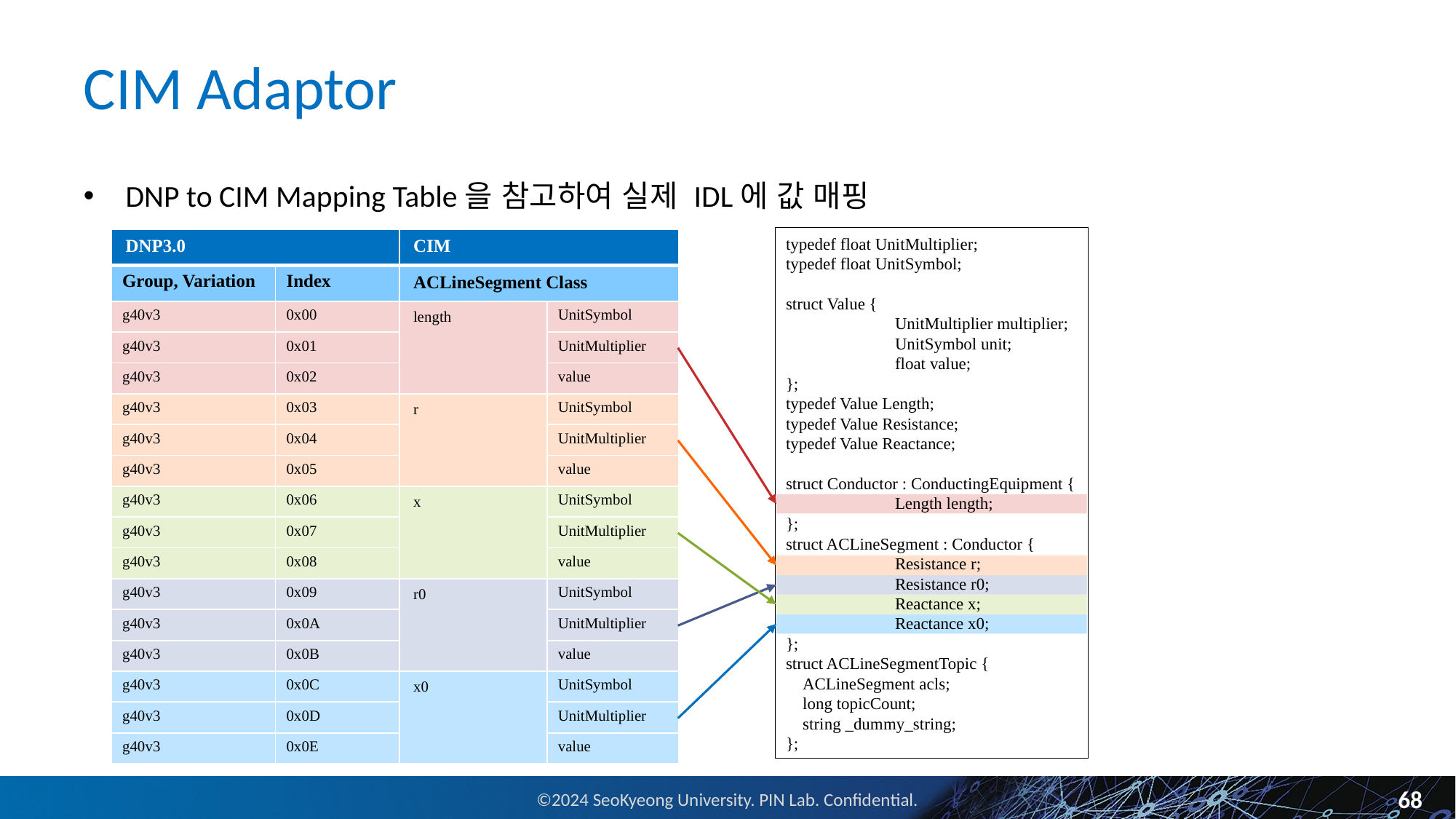

# CIM Adaptor
DNP to CIM Mapping Table을 참고하여 실제 IDL에 값 매핑
typedef float UnitMultiplier;
typedef float UnitSymbol;

struct Value {
	UnitMultiplier multiplier;
	UnitSymbol unit;
	float value;
};
typedef Value Length;
typedef Value Resistance;
typedef Value Reactance;

struct Conductor : ConductingEquipment {
	Length length;
};
struct ACLineSegment : Conductor {
	Resistance r;
	Resistance r0;
	Reactance x;
	Reactance x0;
};
struct ACLineSegmentTopic {
    ACLineSegment acls;
    long topicCount;
    string _dummy_string;
};
| DNP3.0 |  | CIM |  |
| --- | --- | --- | --- |
| Group, Variation | Index | ACLineSegment Class |  |
| g40v3 | 0x00 | length | UnitSymbol |
| g40v3 | 0x01 |  | UnitMultiplier |
| g40v3 | 0x02 |  | value |
| g40v3 | 0x03 | r | UnitSymbol |
| g40v3 | 0x04 |  | UnitMultiplier |
| g40v3 | 0x05 |  | value |
| g40v3 | 0x06 | x | UnitSymbol |
| g40v3 | 0x07 |  | UnitMultiplier |
| g40v3 | 0x08 |  | value |
| g40v3 | 0x09 | r0 | UnitSymbol |
| g40v3 | 0x0A |  | UnitMultiplier |
| g40v3 | 0x0B |  | value |
| g40v3 | 0x0C | x0 | UnitSymbol |
| g40v3 | 0x0D |  | UnitMultiplier |
| g40v3 | 0x0E |  | value |

68